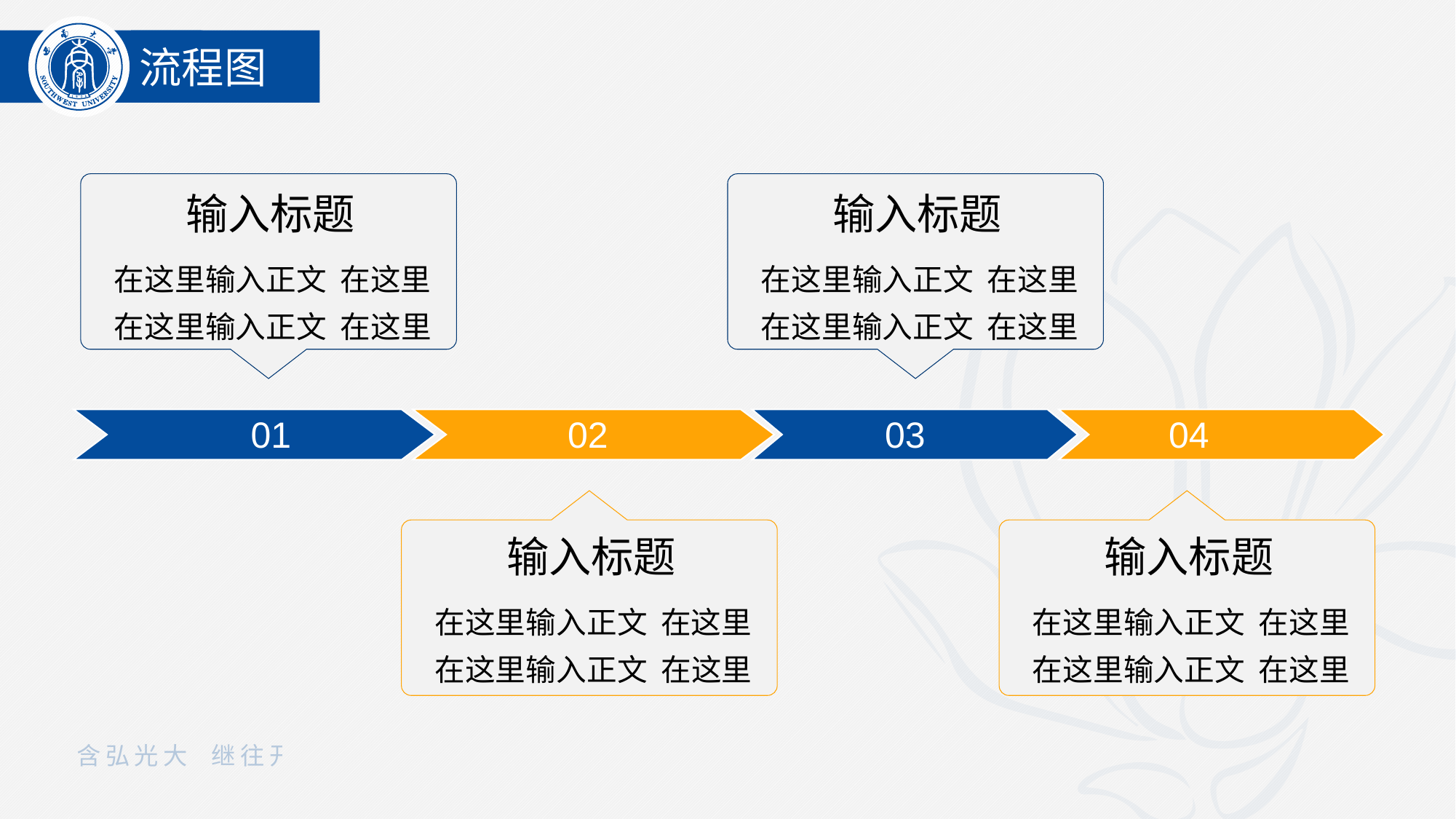

流程图
流程图

输入标题
在这里输入正文  在这里
在这里输入正文  在这里

输入标题
在这里输入正文  在这里
在这里输入正文  在这里
01
02
03
04

输入标题
在这里输入正文  在这里
在这里输入正文  在这里

输入标题
在这里输入正文  在这里
在这里输入正文  在这里